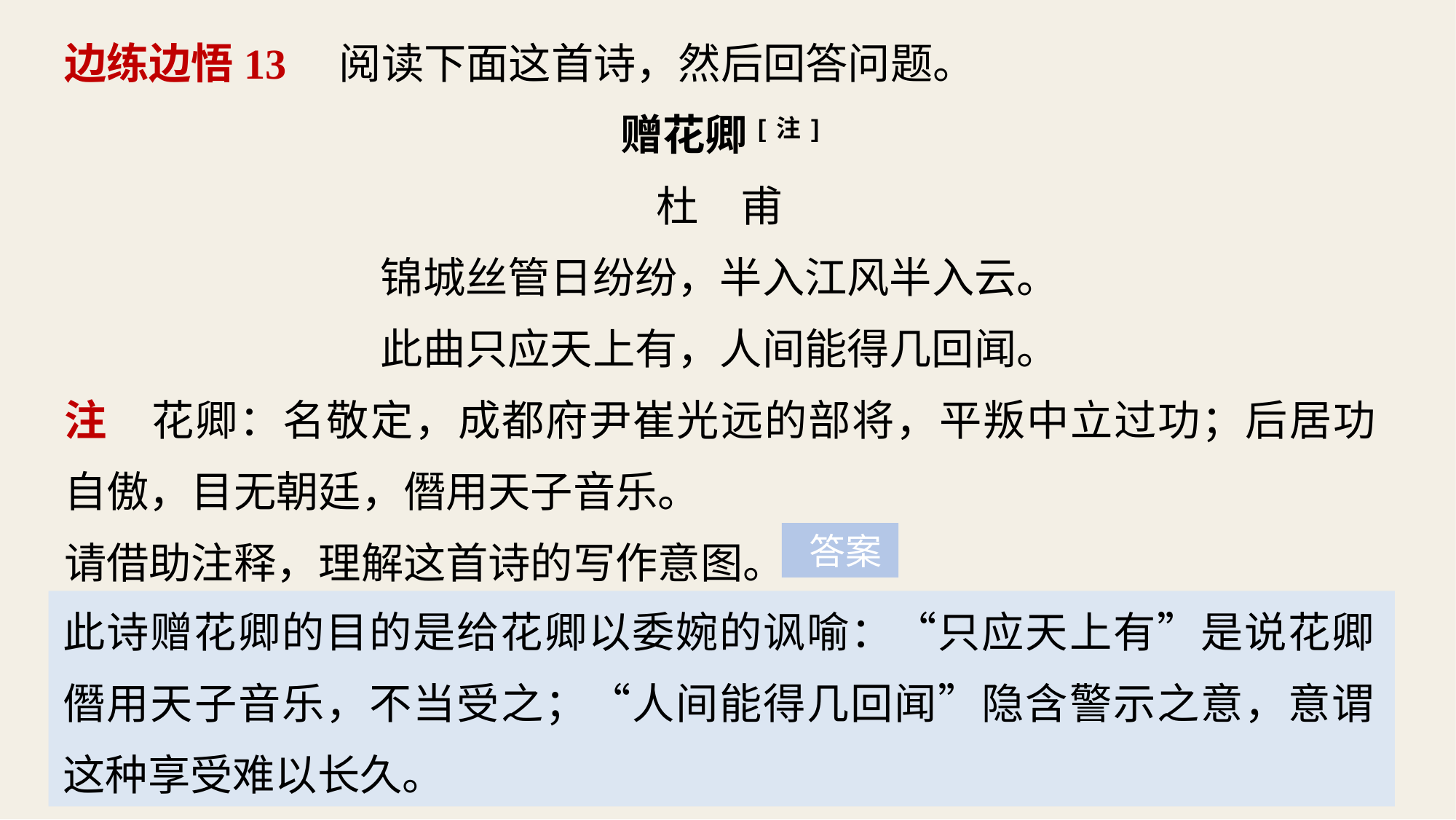

边练边悟13　阅读下面这首诗，然后回答问题。
赠花卿[注]
杜　甫
锦城丝管日纷纷，半入江风半入云。
此曲只应天上有，人间能得几回闻。
注　花卿：名敬定，成都府尹崔光远的部将，平叛中立过功；后居功自傲，目无朝廷，僭用天子音乐。
请借助注释，理解这首诗的写作意图。
 答案
此诗赠花卿的目的是给花卿以委婉的讽喻：“只应天上有”是说花卿僭用天子音乐，不当受之；“人间能得几回闻”隐含警示之意，意谓这种享受难以长久。